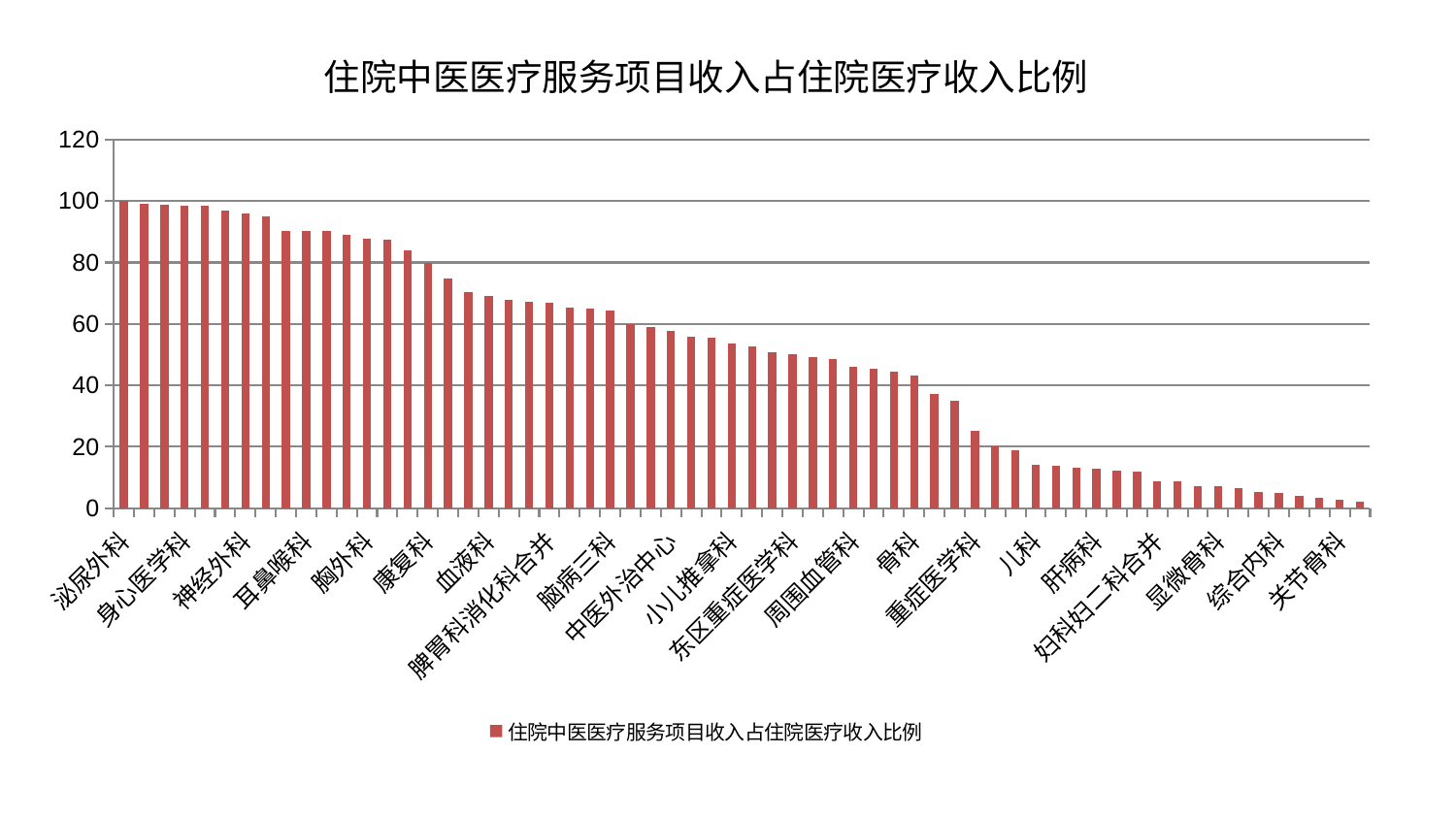

### Chart: 住院中医医疗服务项目收入占住院医疗收入比例

| Category | 住院中医医疗服务项目收入占住院医疗收入比例 |
|---|---|
| 泌尿外科 | 100.00000000000001 |
| 内分泌科 | 99.05912765349024 |
| 东区肾病科 | 98.86347609584412 |
| 身心医学科 | 98.51984620300757 |
| 妇二科 | 98.37240174175015 |
| 脊柱骨科 | 97.0396743934796 |
| 神经外科 | 95.90936101347188 |
| 小儿骨科 | 94.8971681351348 |
| 乳腺甲状腺外科 | 90.41833123738982 |
| 耳鼻喉科 | 90.2316307586732 |
| 肛肠科 | 90.19792723998236 |
| 治未病中心 | 89.04256105424246 |
| 胸外科 | 87.6206697996444 |
| 脑病一科 | 87.44418832440826 |
| 产科 | 83.9258458659794 |
| 康复科 | 79.81407925808617 |
| 医院 | 74.8442198030157 |
| 美容皮肤科 | 70.32861550995706 |
| 血液科 | 69.02352253360704 |
| 口腔科 | 67.79275677381739 |
| 神经内科 | 67.18821630826193 |
| 脾胃科消化科合并 | 67.06706496533539 |
| 中医经典科 | 65.18459913290985 |
| 心病二科 | 65.16056313899685 |
| 脑病三科 | 64.29486962323041 |
| 推拿科 | 60.075743816272585 |
| 肝胆外科 | 59.03191959799992 |
| 中医外治中心 | 57.64103792371304 |
| 男科 | 55.79684583677235 |
| 微创骨科 | 55.67058251925086 |
| 小儿推拿科 | 53.73323107152137 |
| 心病一科 | 52.67603833700689 |
| 呼吸内科 | 50.72324744365529 |
| 东区重症医学科 | 50.24714746732325 |
| 风湿病科 | 49.086627826344305 |
| 西区重症医学科 | 48.5474644934126 |
| 周围血管科 | 46.003516125015196 |
| 肾病科 | 45.30538772544429 |
| 眼科 | 44.341617873913634 |
| 骨科 | 43.367135820426235 |
| 心病四科 | 37.196610225578 |
| 老年医学科 | 34.86866010899267 |
| 重症医学科 | 25.24380696298351 |
| 心病三科 | 20.265517474844174 |
| 妇科 | 18.80927553876008 |
| 儿科 | 14.0123318130518 |
| 皮肤科 | 13.776875304147666 |
| 肿瘤内科 | 13.309911499132765 |
| 肝病科 | 12.85125757144385 |
| 肾脏内科 | 12.334363868723624 |
| 脾胃病科 | 11.984116800663832 |
| 妇科妇二科合并 | 8.73022633060676 |
| 脑病二科 | 8.71358911539533 |
| 创伤骨科 | 7.229557977067355 |
| 显微骨科 | 7.063089276288294 |
| 消化内科 | 6.537466057492839 |
| 针灸科 | 5.406094236060164 |
| 综合内科 | 4.973834724243286 |
| 普通外科 | 4.118895249101304 |
| 心血管内科 | 3.53335240810373 |
| 关节骨科 | 2.6678286336583246 |
| 运动损伤骨科 | 2.1919767544963276 |
254